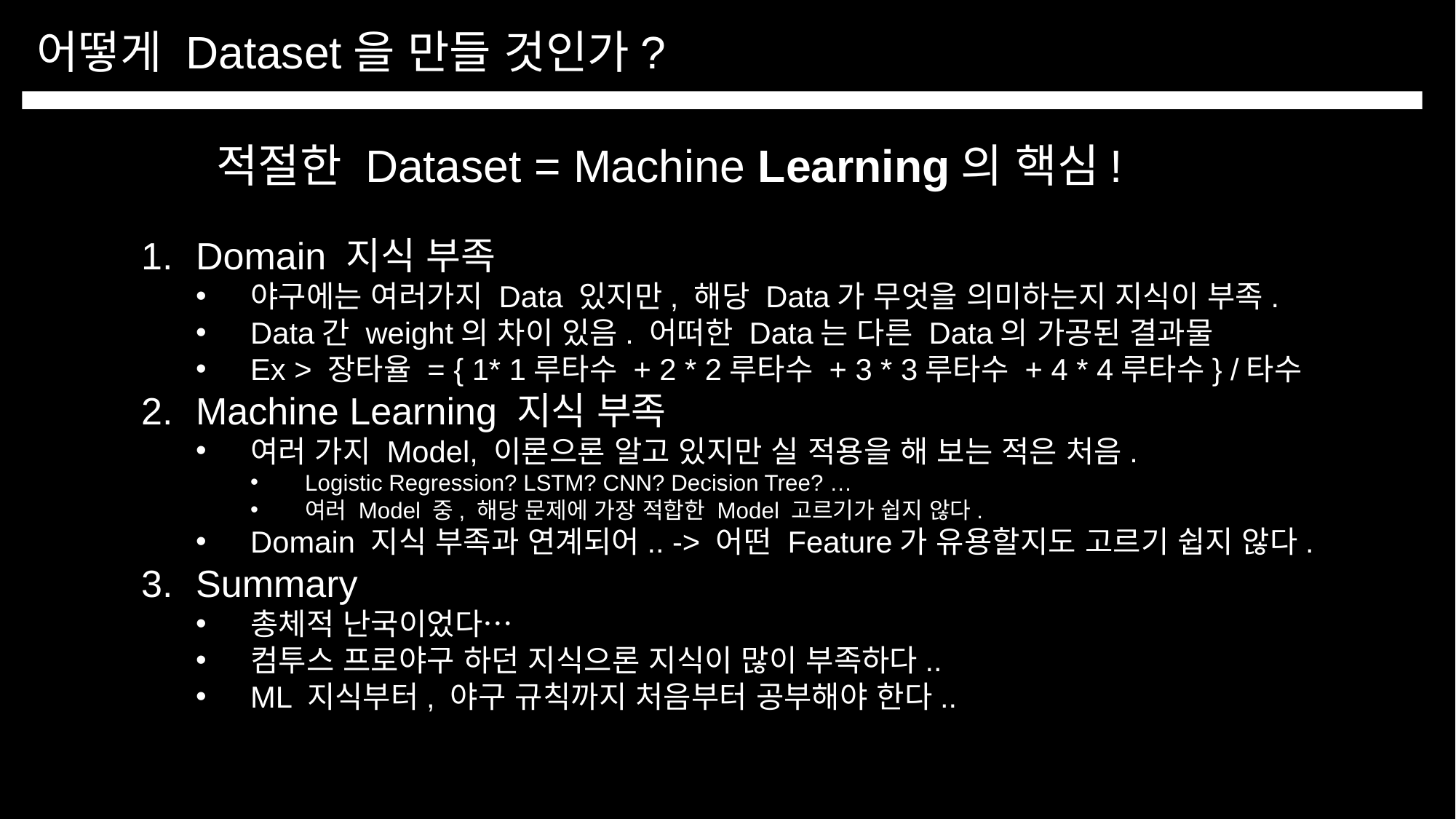

어떻게 Dataset을 만들 것인가?

적절한 Dataset = Machine Learning의 핵심!
Domain 지식 부족
야구에는 여러가지 Data 있지만, 해당 Data가 무엇을 의미하는지 지식이 부족.
Data간 weight의 차이 있음. 어떠한 Data는 다른 Data의 가공된 결과물
Ex > 장타율 = { 1* 1루타수 + 2 * 2루타수 + 3 * 3루타수 + 4 * 4루타수} /타수
Machine Learning 지식 부족
여러 가지 Model, 이론으론 알고 있지만 실 적용을 해 보는 적은 처음.
Logistic Regression? LSTM? CNN? Decision Tree? …
여러 Model 중, 해당 문제에 가장 적합한 Model 고르기가 쉽지 않다.
Domain 지식 부족과 연계되어.. -> 어떤 Feature가 유용할지도 고르기 쉽지 않다.
Summary
총체적 난국이었다…
컴투스 프로야구 하던 지식으론 지식이 많이 부족하다..
ML 지식부터, 야구 규칙까지 처음부터 공부해야 한다..